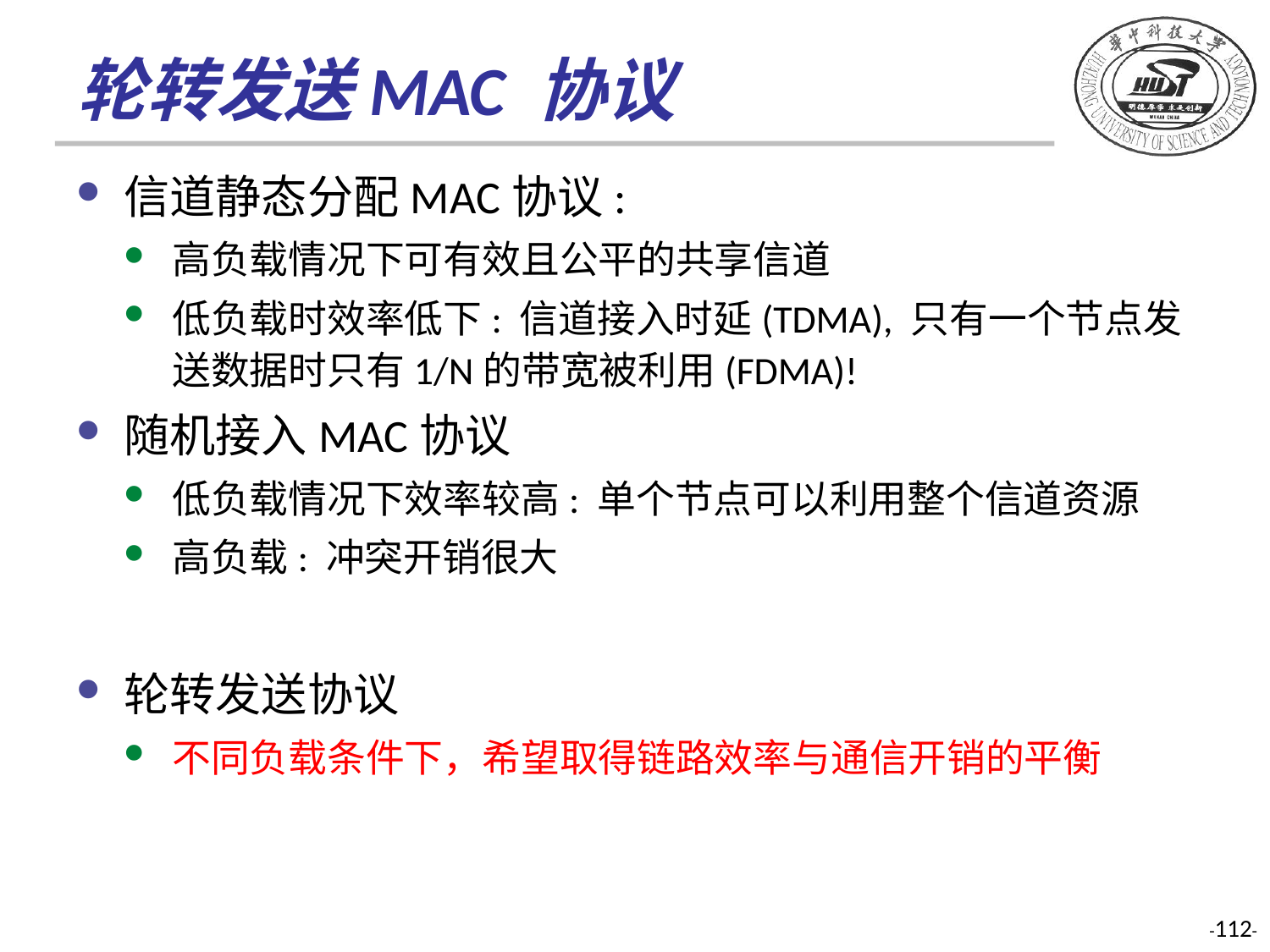

# 轮转发送MAC 协议
信道静态分配MAC协议:
高负载情况下可有效且公平的共享信道
低负载时效率低下: 信道接入时延(TDMA), 只有一个节点发送数据时只有1/N的带宽被利用(FDMA)!
随机接入MAC协议
低负载情况下效率较高: 单个节点可以利用整个信道资源
高负载: 冲突开销很大

轮转发送协议
不同负载条件下，希望取得链路效率与通信开销的平衡
-112-